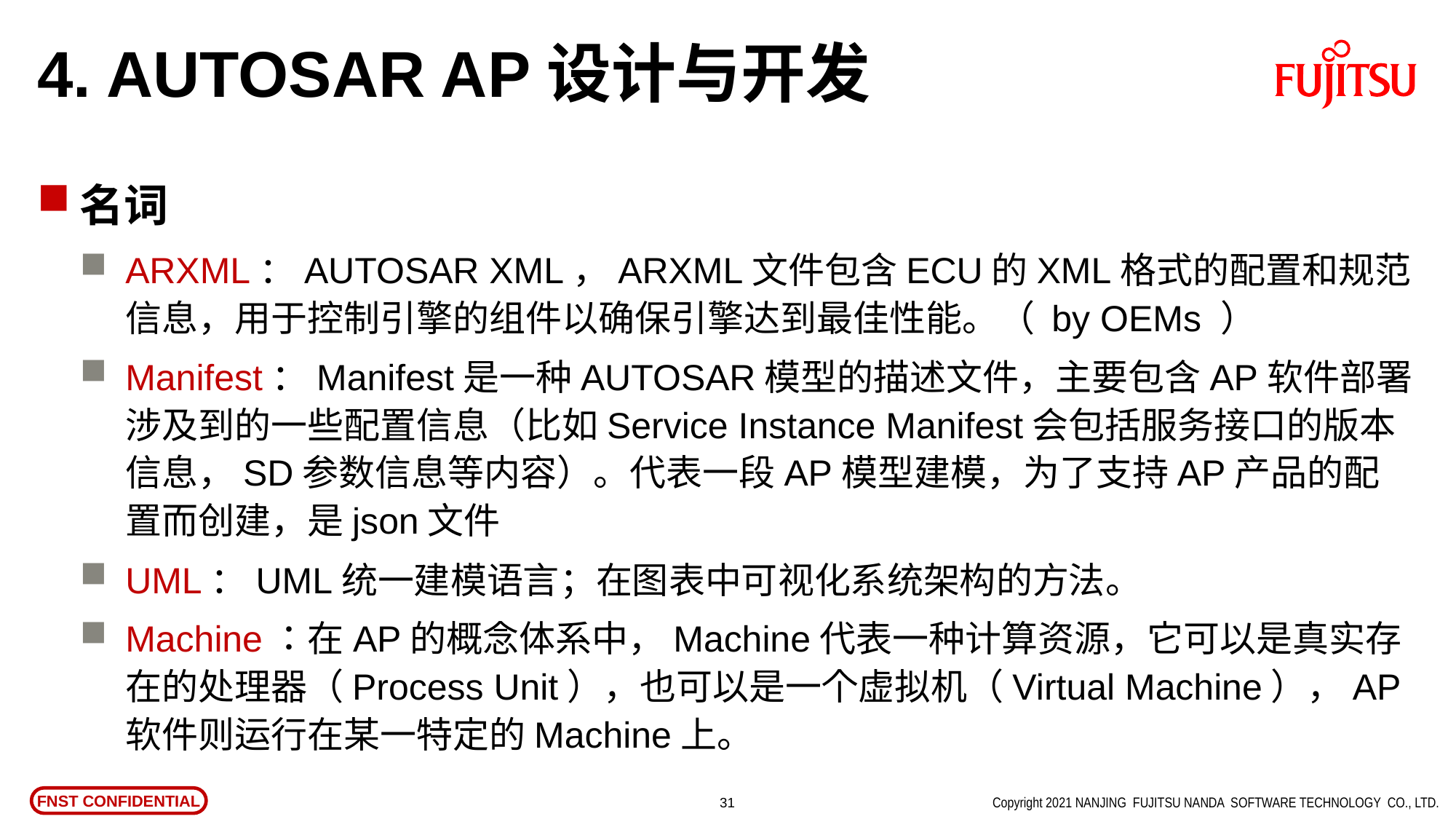

# 4. AUTOSAR AP设计与开发
名词
ARXML：AUTOSAR XML，ARXML文件包含ECU的XML格式的配置和规范信息，用于控制引擎的组件以确保引擎达到最佳性能。（ by OEMs ）
Manifest：Manifest是一种AUTOSAR模型的描述文件，主要包含AP软件部署涉及到的一些配置信息（比如Service Instance Manifest会包括服务接口的版本信息，SD参数信息等内容）。代表一段AP模型建模，为了支持AP产品的配置而创建，是json文件
UML：UML统一建模语言；在图表中可视化系统架构的方法。
Machine：在AP的概念体系中，Machine代表一种计算资源，它可以是真实存在的处理器（Process Unit），也可以是一个虚拟机（Virtual Machine），AP软件则运行在某一特定的Machine上。

Copyright 2021 NANJING  FUJITSU NANDA  SOFTWARE TECHNOLOGY  CO., LTD.
31